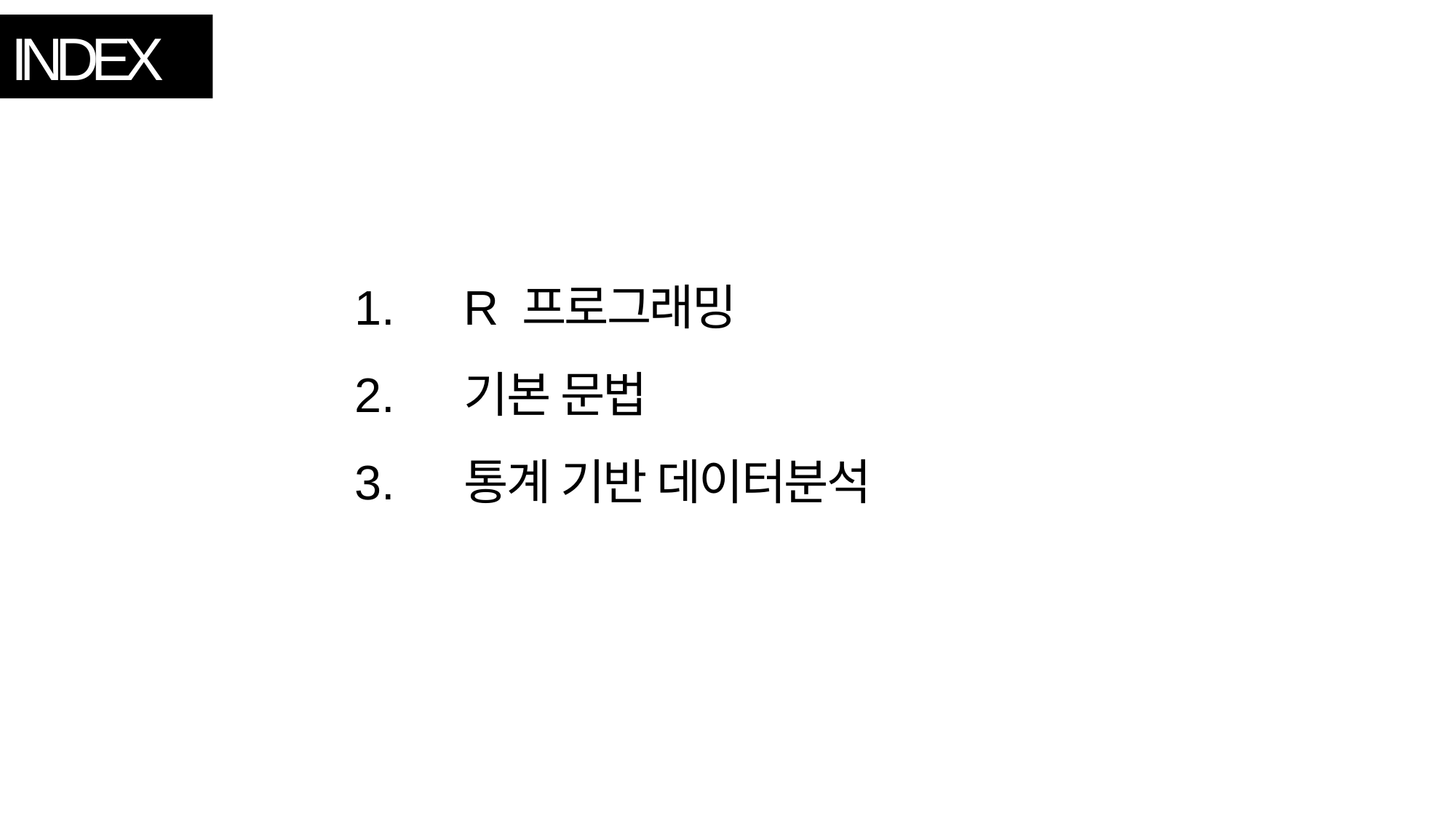

# INDEX
R 프로그래밍
기본 문법
통계 기반 데이터분석